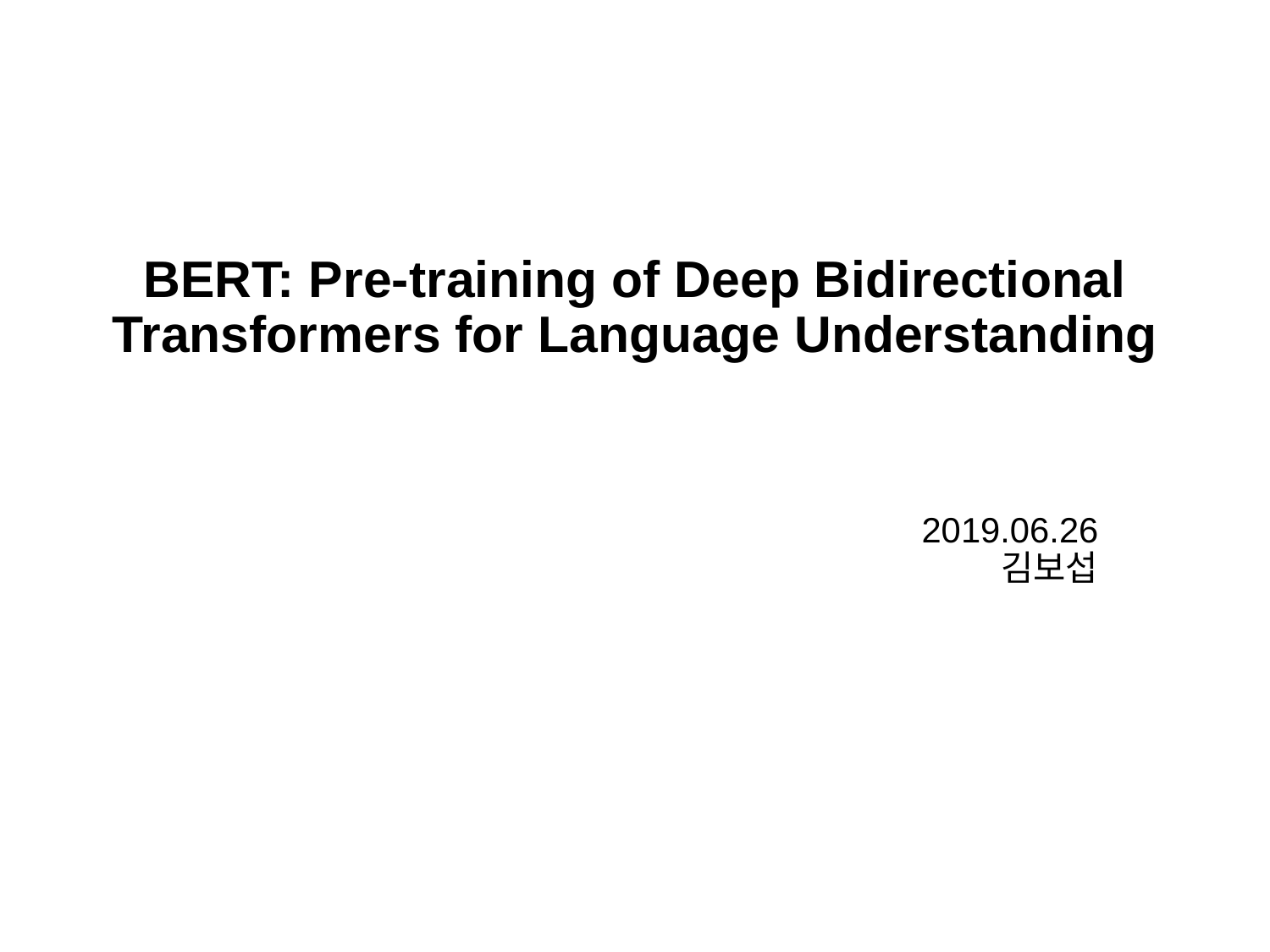

# BERT: Pre-training of Deep Bidirectional Transformers for Language Understanding
2019.06.26
김보섭